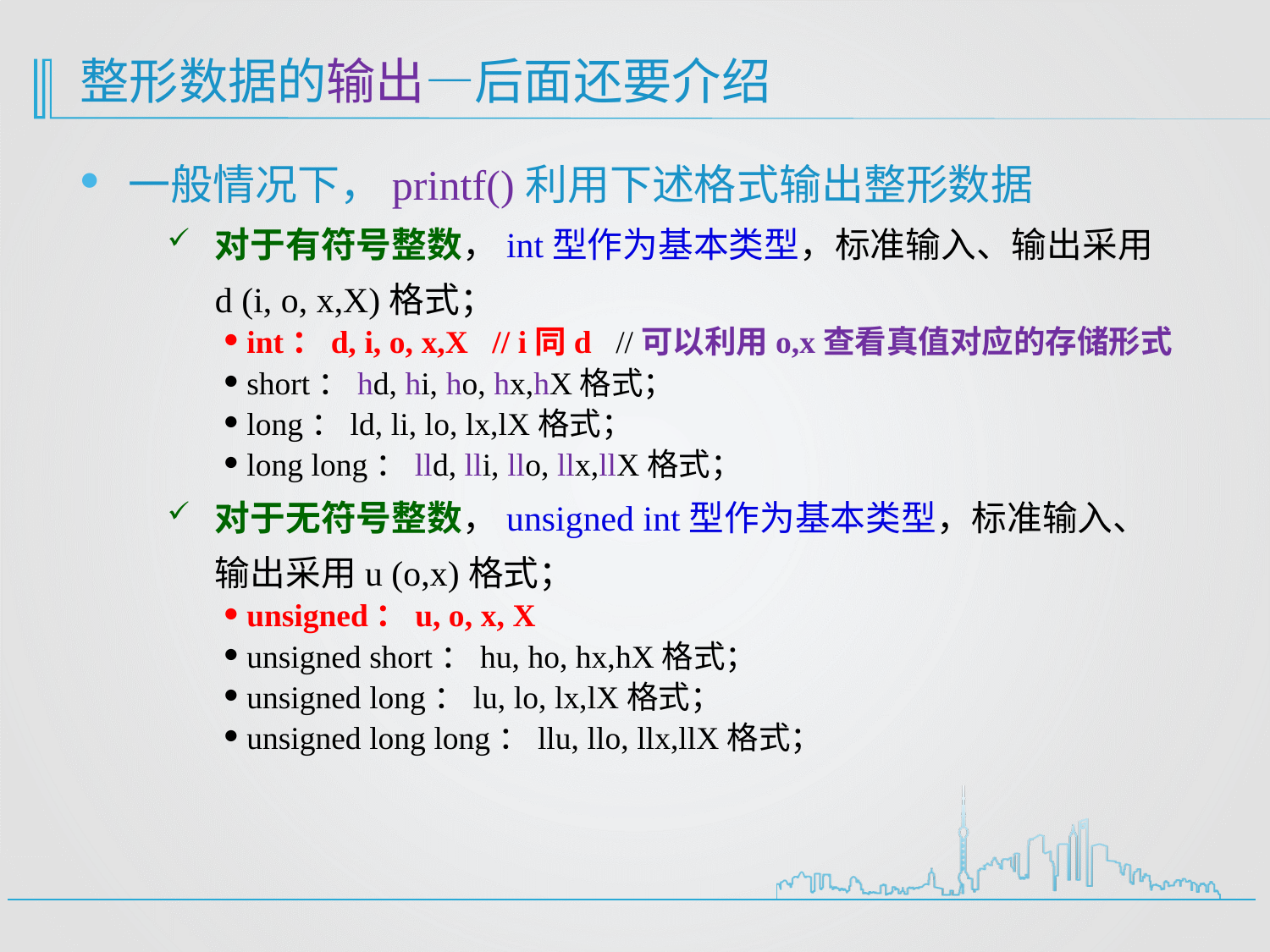

# 整形数据的输出—后面还要介绍
一般情况下，printf()利用下述格式输出整形数据
对于有符号整数，int型作为基本类型，标准输入、输出采用d (i, o, x,X)格式；
int：d, i, o, x,X   // i同d   //可以利用o,x查看真值对应的存储形式
short：hd, hi, ho, hx,hX格式；
long：ld, li, lo, lx,lX格式；
long long：lld, lli, llo, llx,llX格式；
对于无符号整数，unsigned int型作为基本类型，标准输入、输出采用u (o,x)格式；
unsigned：u, o, x, X
unsigned short：hu, ho, hx,hX格式；
unsigned long：lu, lo, lx,lX格式；
unsigned long long：llu, llo, llx,llX格式；